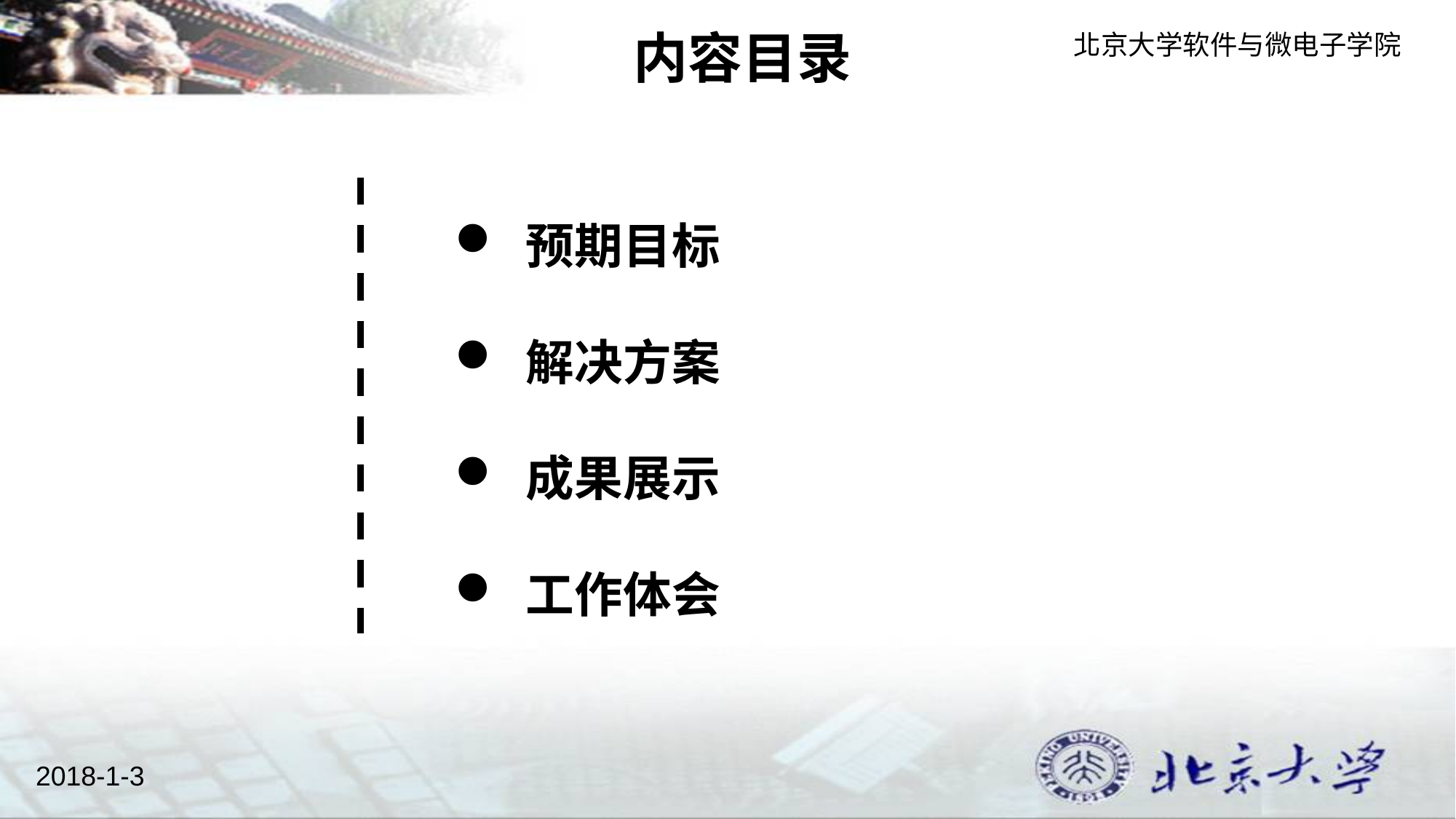

内容目录
北京大学软件与微电子学院
 预期目标
 解决方案
 成果展示
 工作体会
2018-1-3